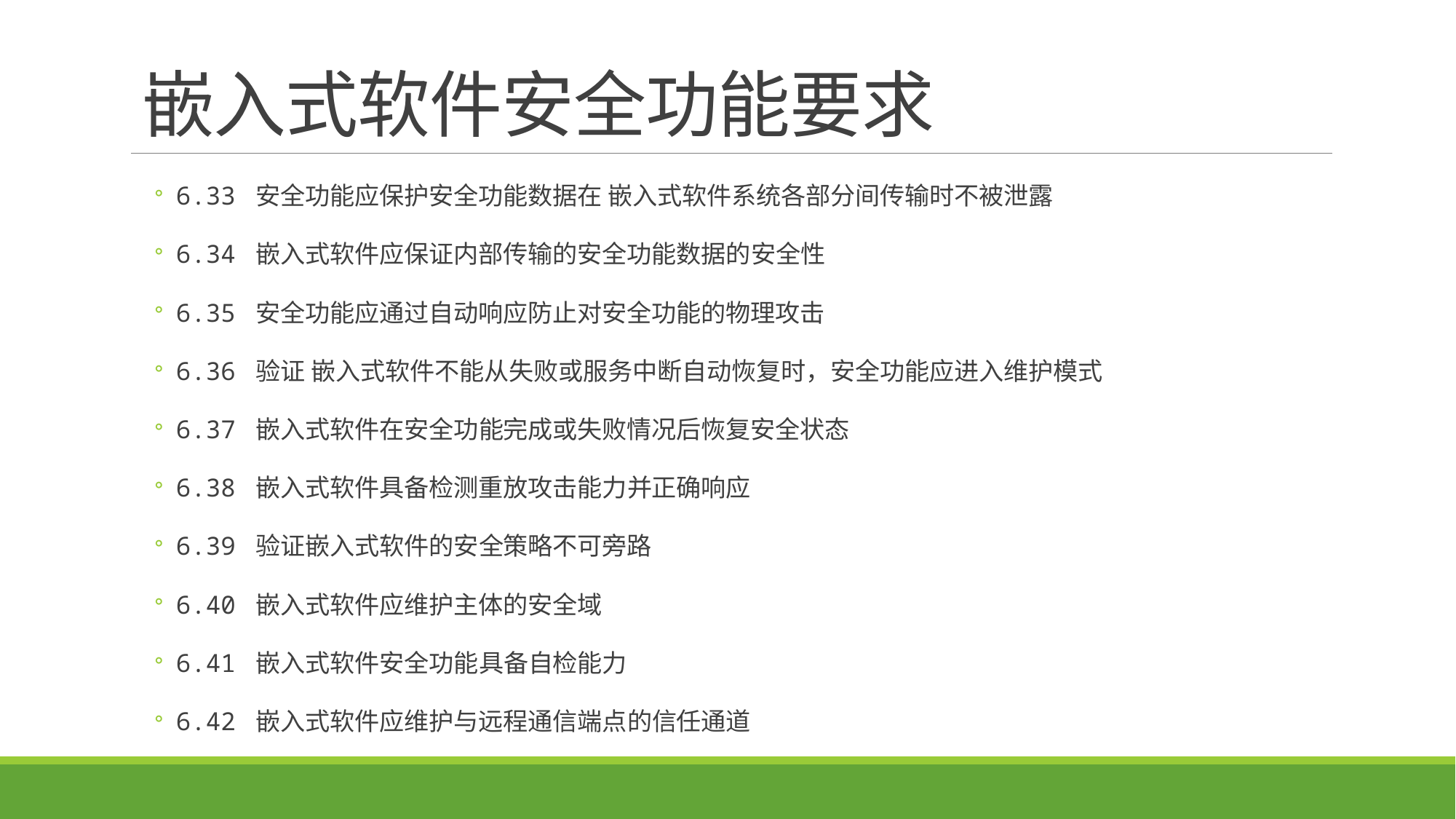

# 嵌入式软件安全功能要求
6.33 安全功能应保护安全功能数据在 嵌入式软件系统各部分间传输时不被泄露
6.34 嵌入式软件应保证内部传输的安全功能数据的安全性
6.35 安全功能应通过自动响应防止对安全功能的物理攻击
6.36 验证 嵌入式软件不能从失败或服务中断自动恢复时，安全功能应进入维护模式
6.37 嵌入式软件在安全功能完成或失败情况后恢复安全状态
6.38 嵌入式软件具备检测重放攻击能力并正确响应
6.39 验证嵌入式软件的安全策略不可旁路
6.40 嵌入式软件应维护主体的安全域
6.41 嵌入式软件安全功能具备自检能力
6.42 嵌入式软件应维护与远程通信端点的信任通道